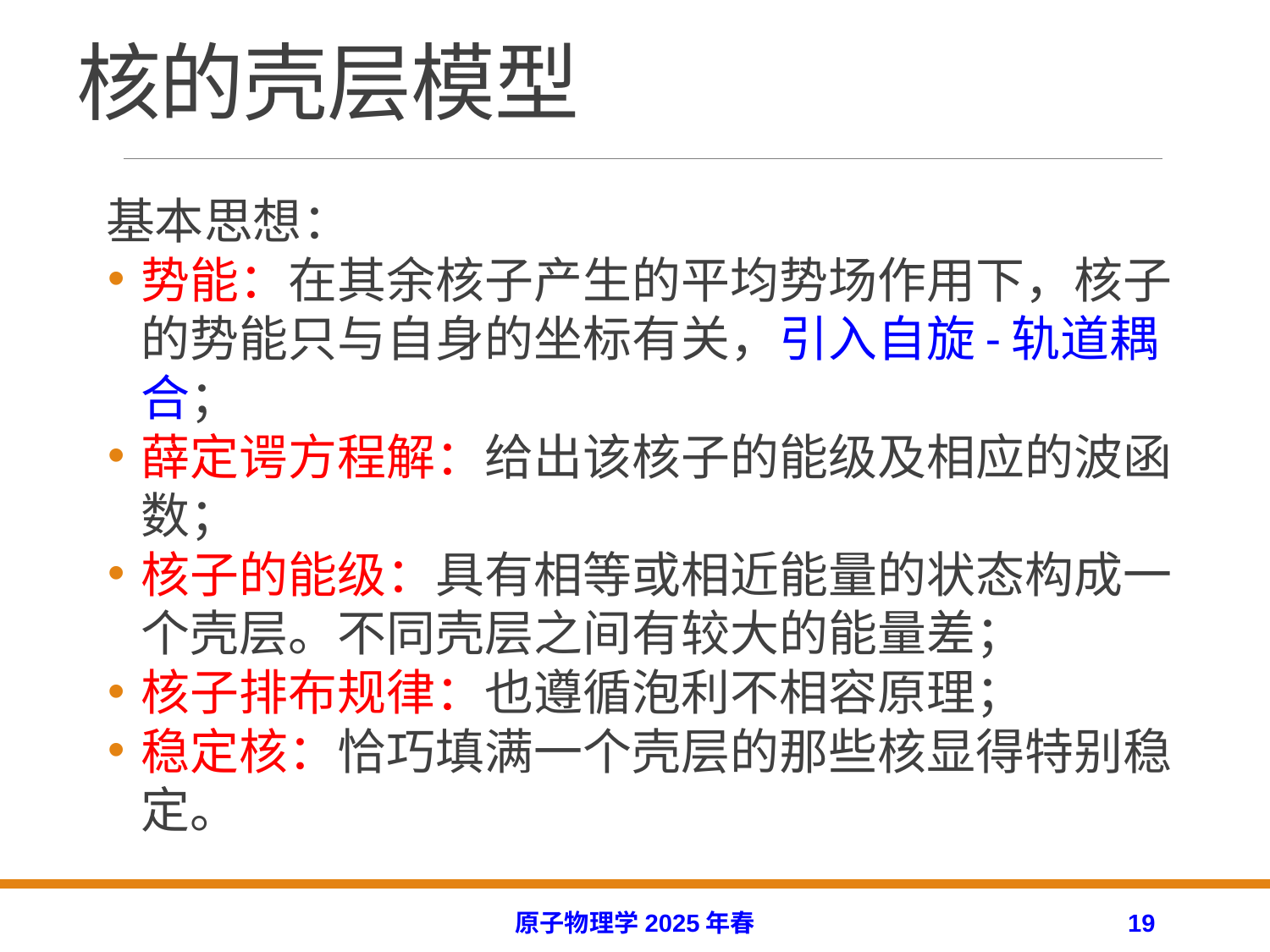

# 核的壳层模型
基本思想：
势能：在其余核子产生的平均势场作用下，核子的势能只与自身的坐标有关，引入自旋-轨道耦合；
薛定谔方程解：给出该核子的能级及相应的波函数；
核子的能级：具有相等或相近能量的状态构成一个壳层。不同壳层之间有较大的能量差；
核子排布规律：也遵循泡利不相容原理；
稳定核：恰巧填满一个壳层的那些核显得特别稳定。
原子物理学2025年春
19